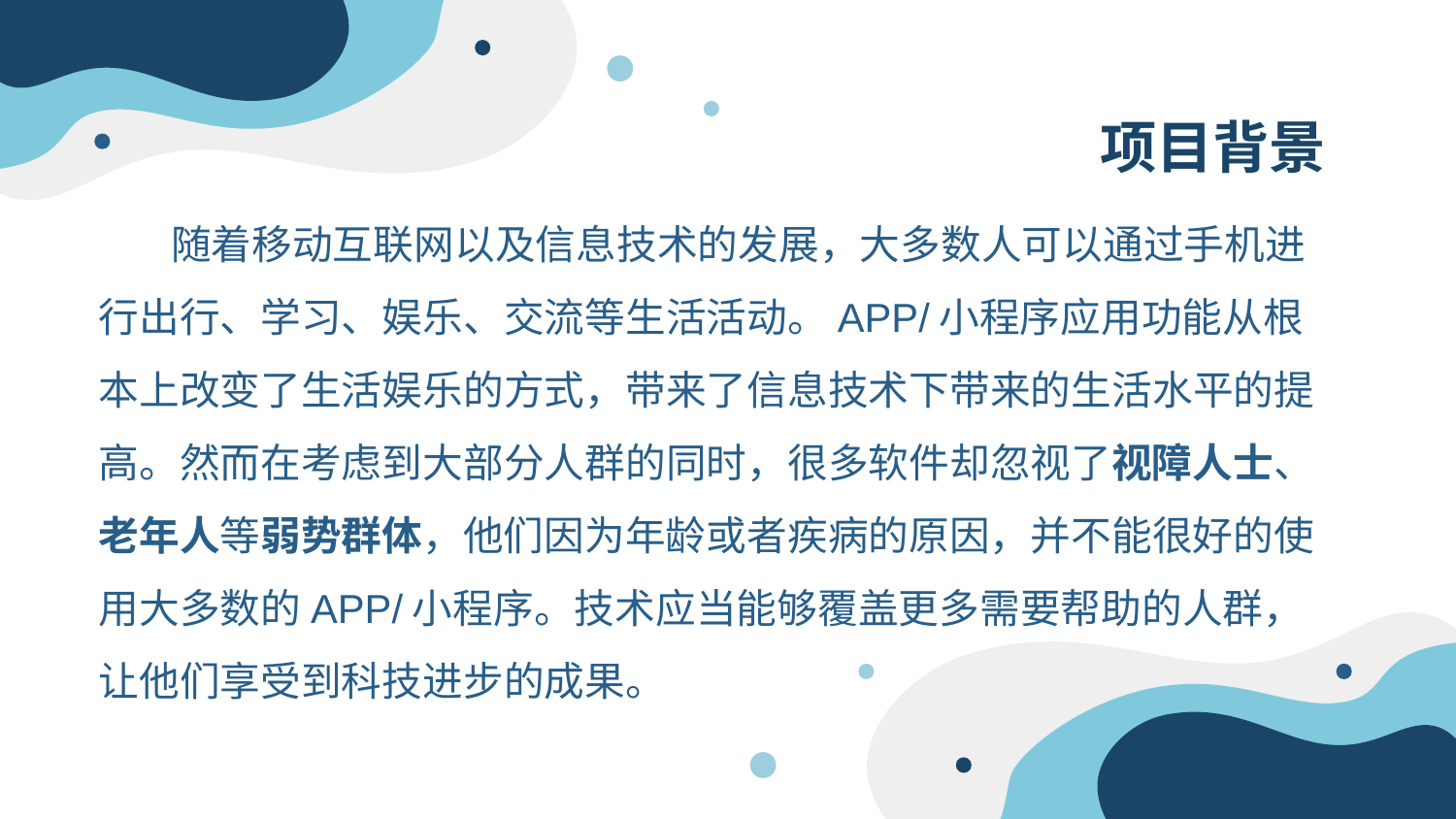

项目背景
       随着移动互联网以及信息技术的发展，大多数人可以通过手机进行出行、学习、娱乐、交流等生活活动。APP/小程序应用功能从根本上改变了生活娱乐的方式，带来了信息技术下带来的生活水平的提高。然而在考虑到大部分人群的同时，很多软件却忽视了视障人士、老年人等弱势群体，他们因为年龄或者疾病的原因，并不能很好的使用大多数的APP/小程序。技术应当能够覆盖更多需要帮助的人群，让他们享受到科技进步的成果。